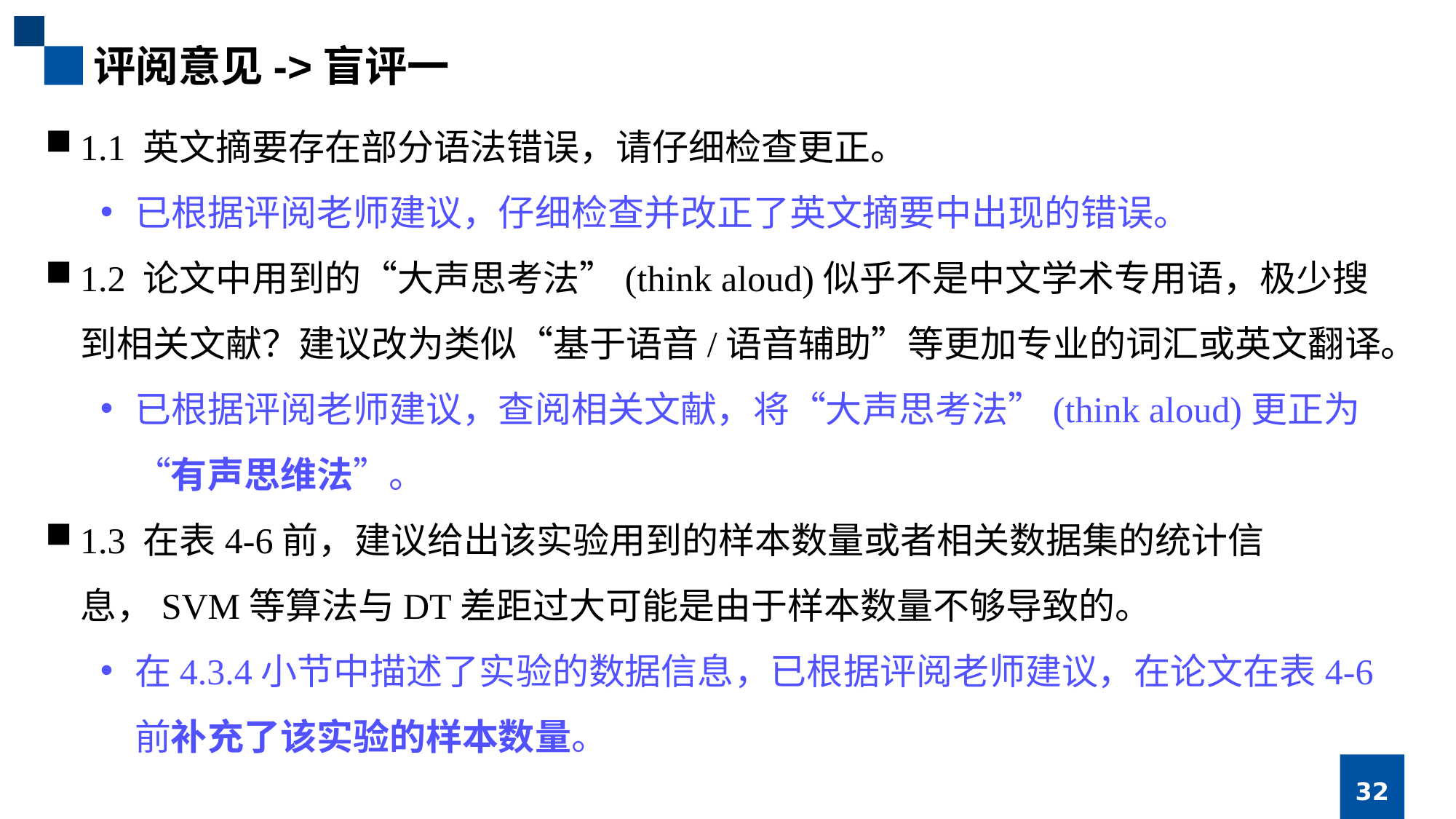

评阅意见->盲评一
1.1 英文摘要存在部分语法错误，请仔细检查更正。
已根据评阅老师建议，仔细检查并改正了英文摘要中出现的错误。
1.2 论文中用到的“大声思考法”(think aloud)似乎不是中文学术专用语，极少搜到相关文献？建议改为类似“基于语音/语音辅助”等更加专业的词汇或英文翻译。
已根据评阅老师建议，查阅相关文献，将“大声思考法”(think aloud)更正为“有声思维法”。
1.3 在表4-6前，建议给出该实验用到的样本数量或者相关数据集的统计信息，SVM等算法与DT差距过大可能是由于样本数量不够导致的。
在4.3.4小节中描述了实验的数据信息，已根据评阅老师建议，在论文在表4-6前补充了该实验的样本数量。
32